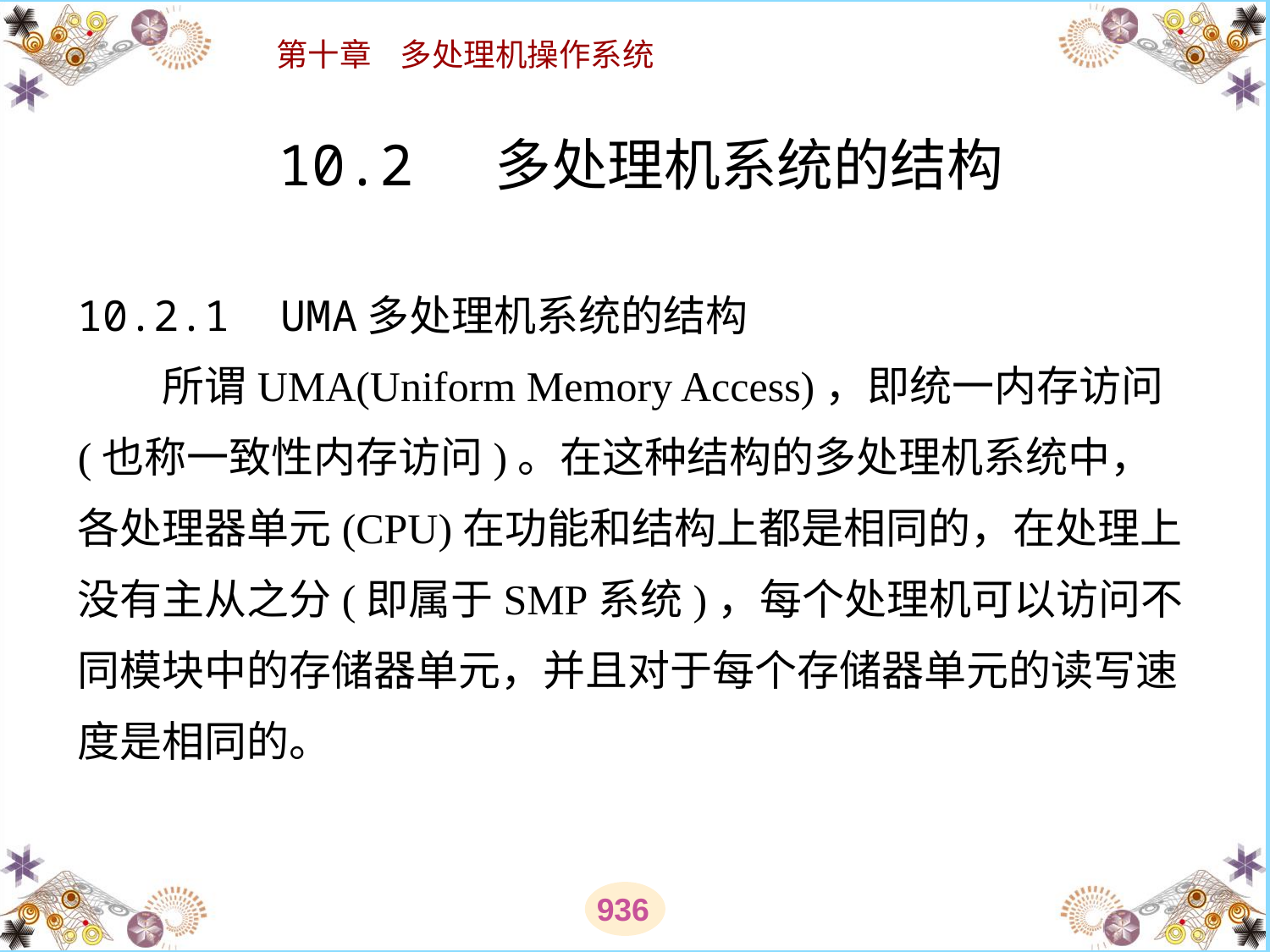

# 10.2  多处理机系统的结构 10.2.1  UMA多处理机系统的结构 　　所谓UMA(Uniform Memory Access)，即统一内存访问(也称一致性内存访问)。在这种结构的多处理机系统中，各处理器单元(CPU)在功能和结构上都是相同的，在处理上没有主从之分(即属于SMP系统)，每个处理机可以访问不同模块中的存储器单元，并且对于每个存储器单元的读写速度是相同的。